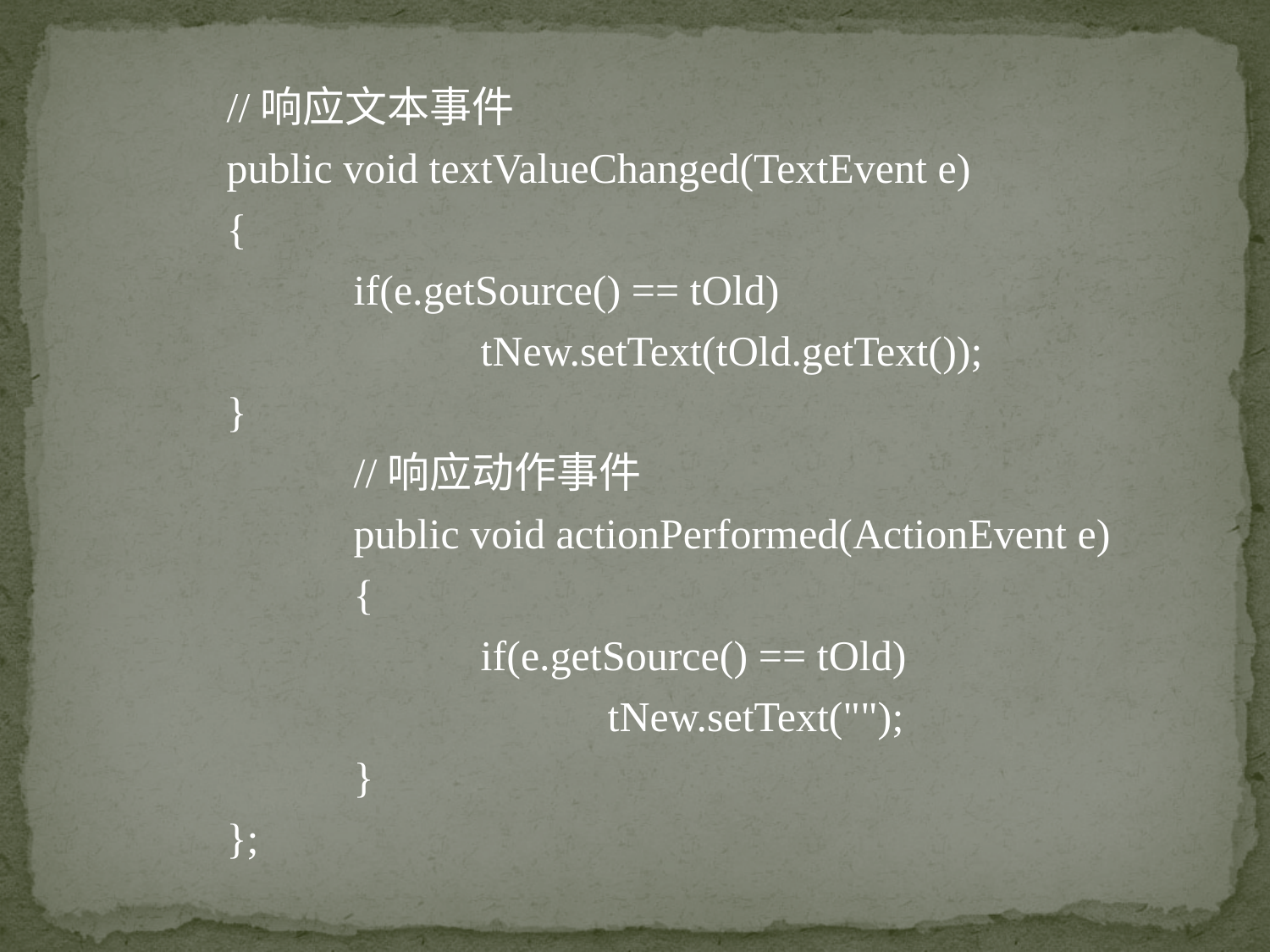

//响应文本事件
public void textValueChanged(TextEvent e)
{
	if(e.getSource() == tOld)
		tNew.setText(tOld.getText());
}
	//响应动作事件
	public void actionPerformed(ActionEvent e)
	{
		if(e.getSource() == tOld)
			tNew.setText("");
	}
};